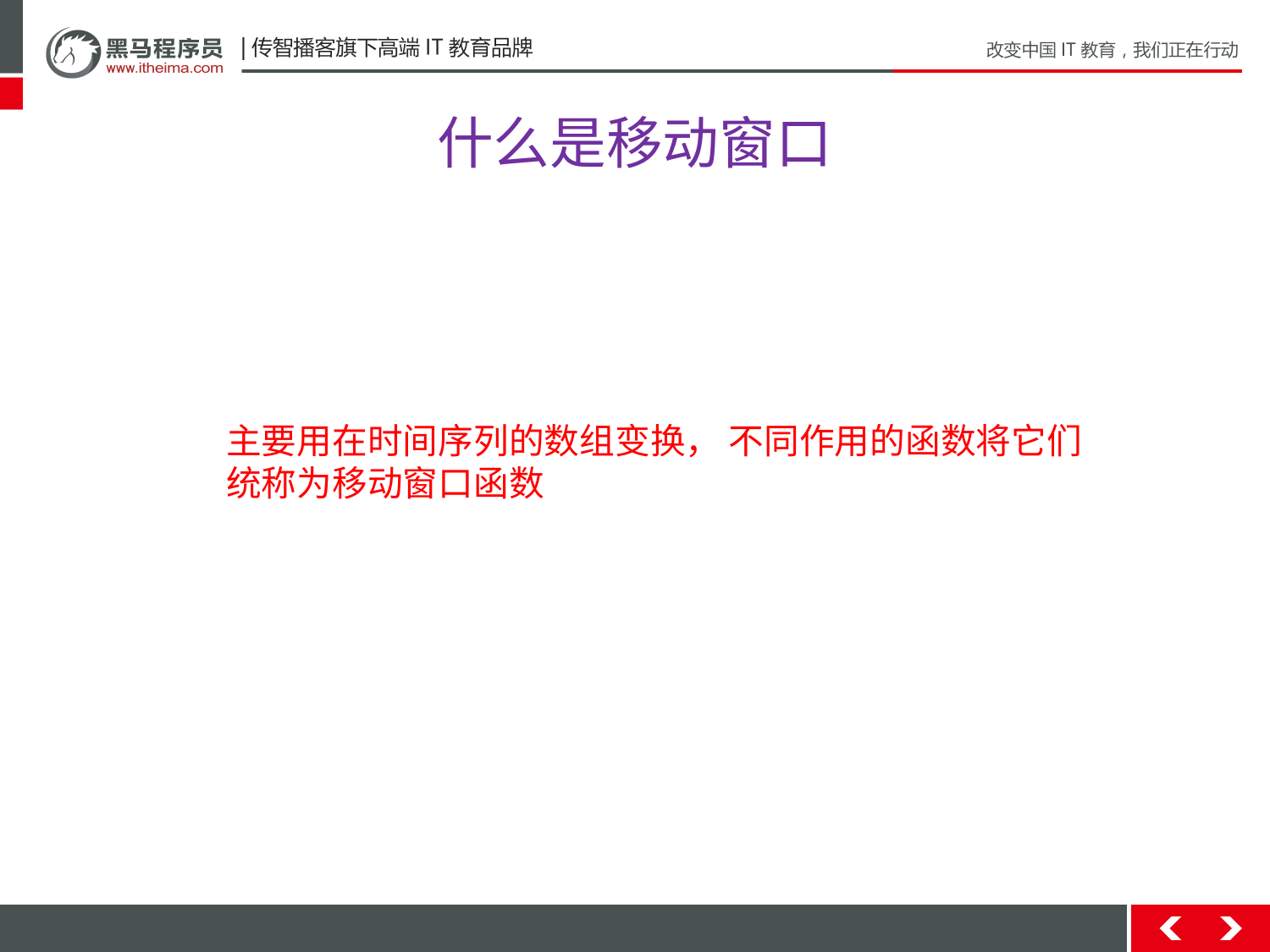

# 什么是移动窗口
主要用在时间序列的数组变换， 不同作用的函数将它们统称为移动窗口函数